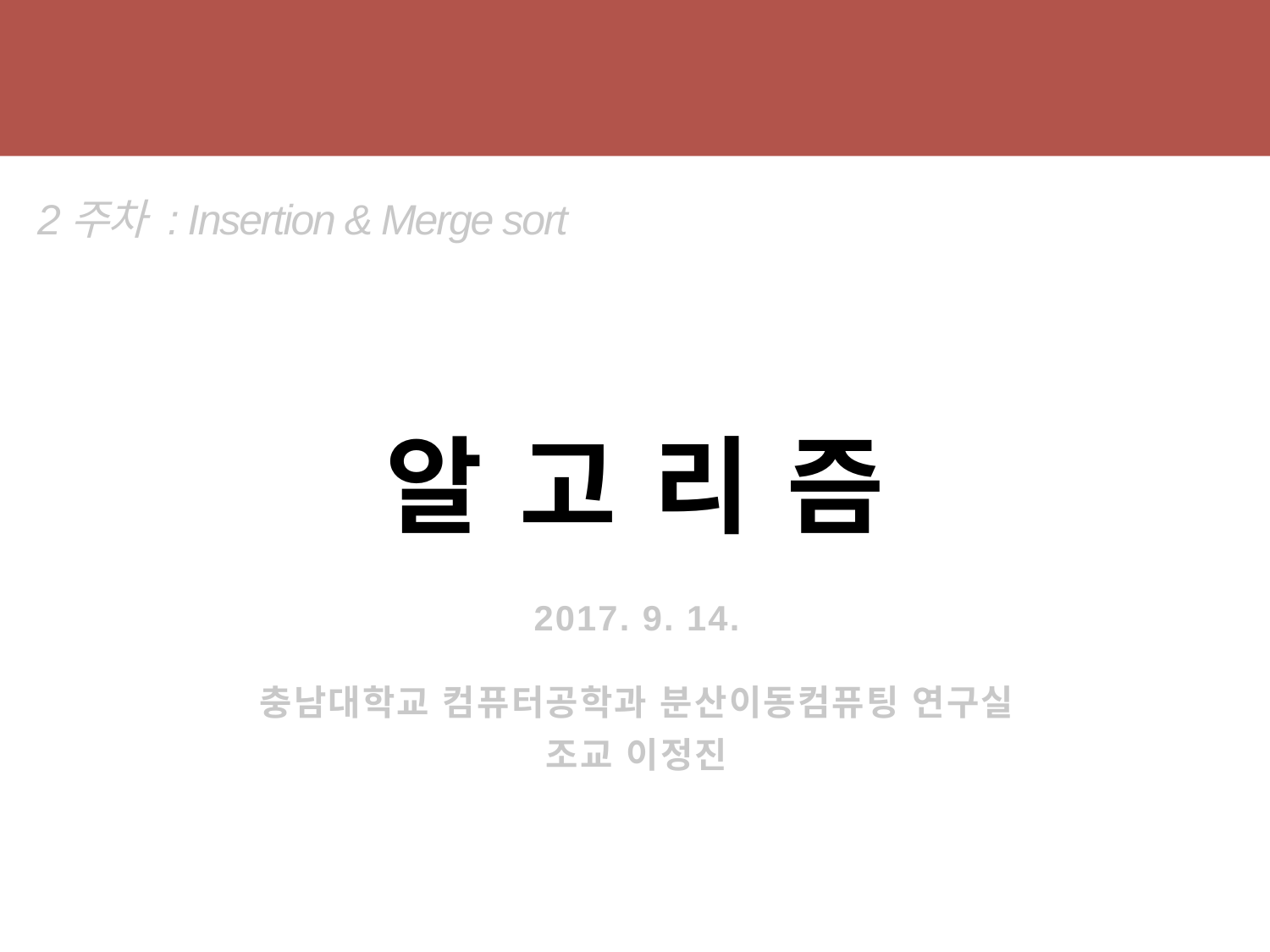

알 고 리 즘
2주차 : Insertion & Merge sort
2017. 9. 14.

충남대학교 컴퓨터공학과 분산이동컴퓨팅 연구실

조교 이정진